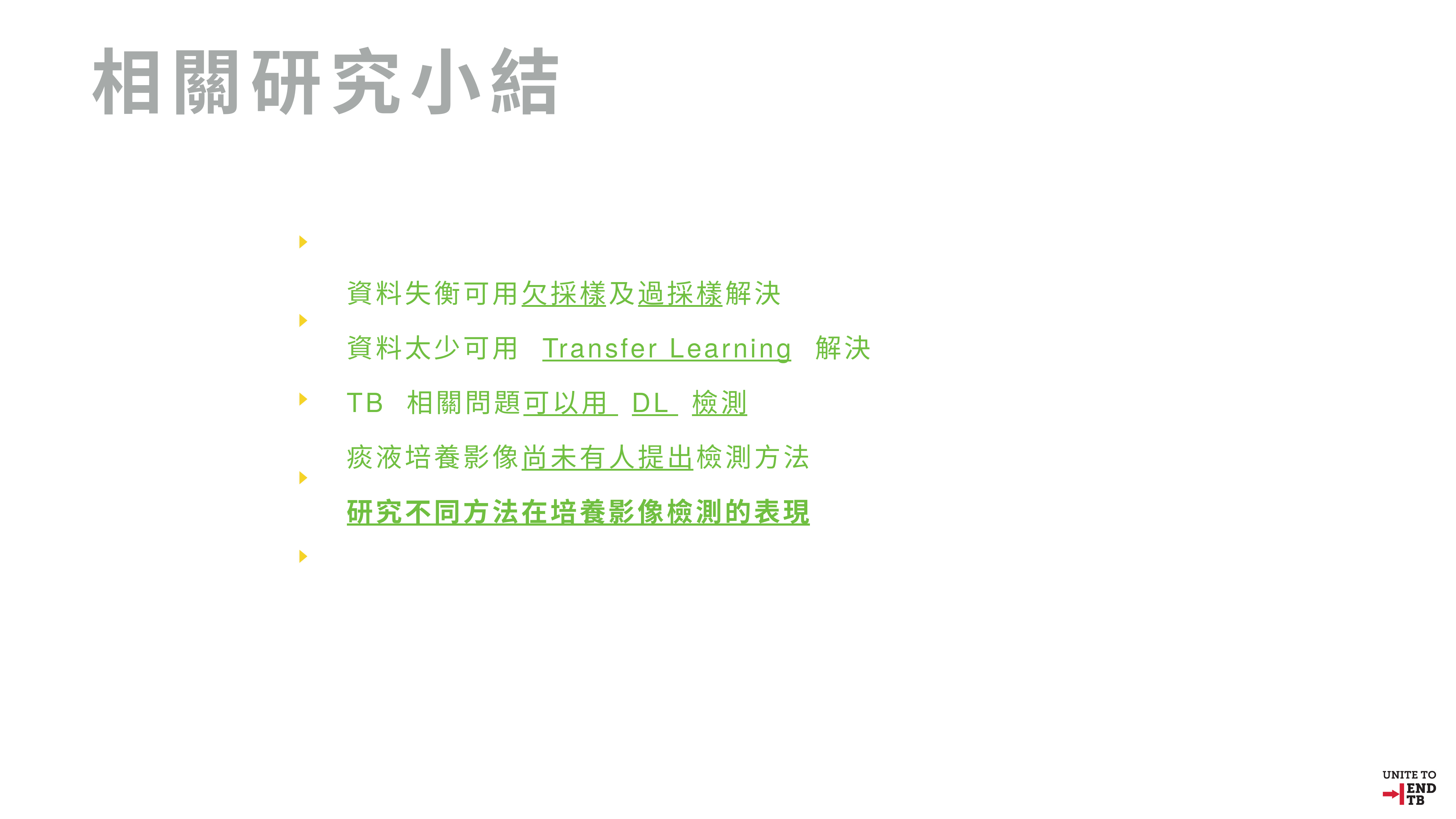

38
相關研究小結

資料失衡可用欠採樣及過採樣解決
資料太少可用 Transfer Learning 解決
TB 相關問題可以用 DL 檢測
痰液培養影像尚未有人提出檢測方法
研究不同方法在培養影像檢測的表現